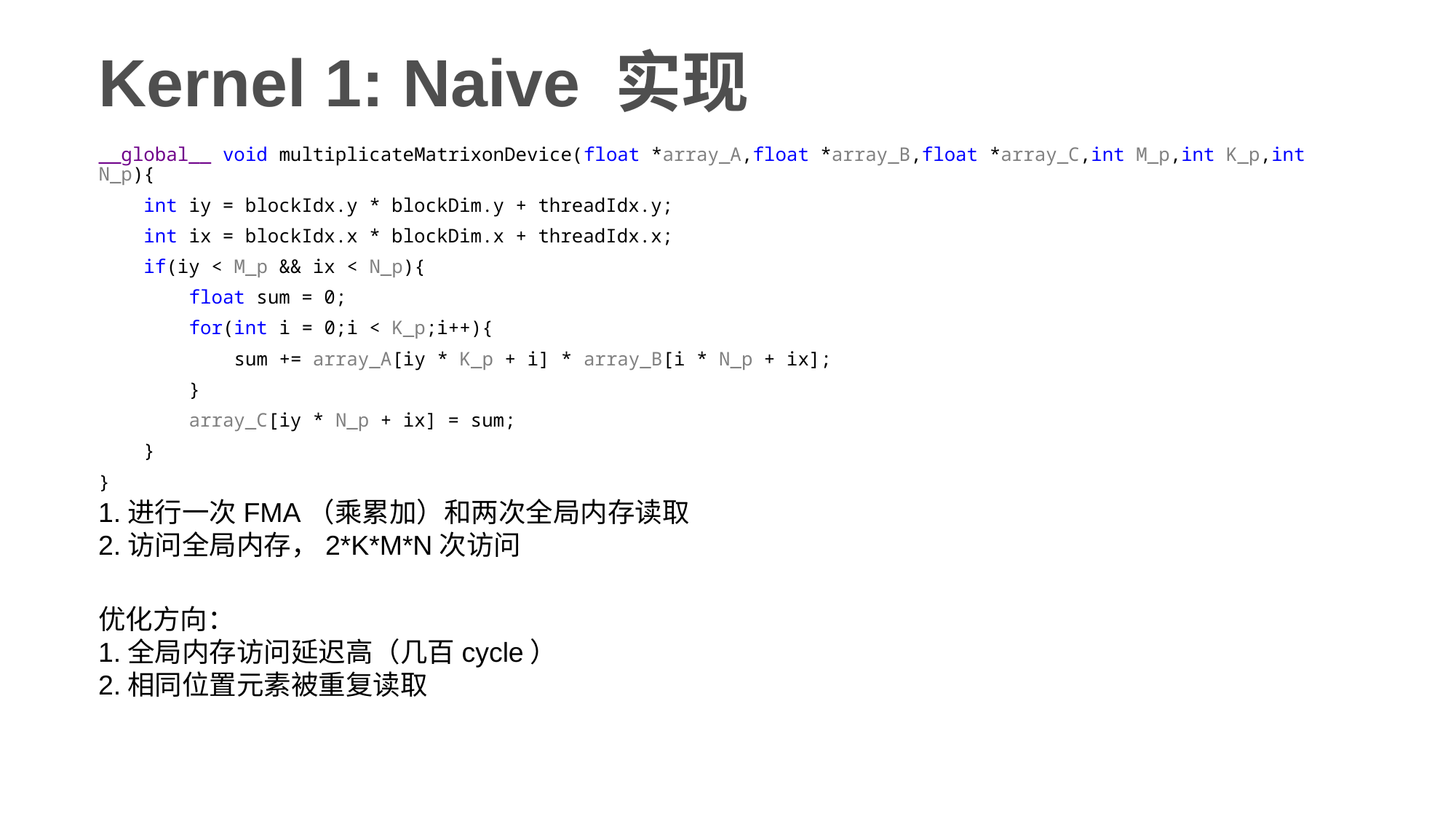

# Kernel 1: Naive 实现
__global__ void multiplicateMatrixonDevice(float *array_A,float *array_B,float *array_C,int M_p,int K_p,int N_p){
    int iy = blockIdx.y * blockDim.y + threadIdx.y;
    int ix = blockIdx.x * blockDim.x + threadIdx.x;
    if(iy < M_p && ix < N_p){
        float sum = 0;
        for(int i = 0;i < K_p;i++){
            sum += array_A[iy * K_p + i] * array_B[i * N_p + ix];
        }
        array_C[iy * N_p + ix] = sum;
    }
}
1.进行一次FMA（乘累加）和两次全局内存读取
2.访问全局内存，2*K*M*N次访问
优化方向：
1.全局内存访问延迟高（几百cycle）
2.相同位置元素被重复读取